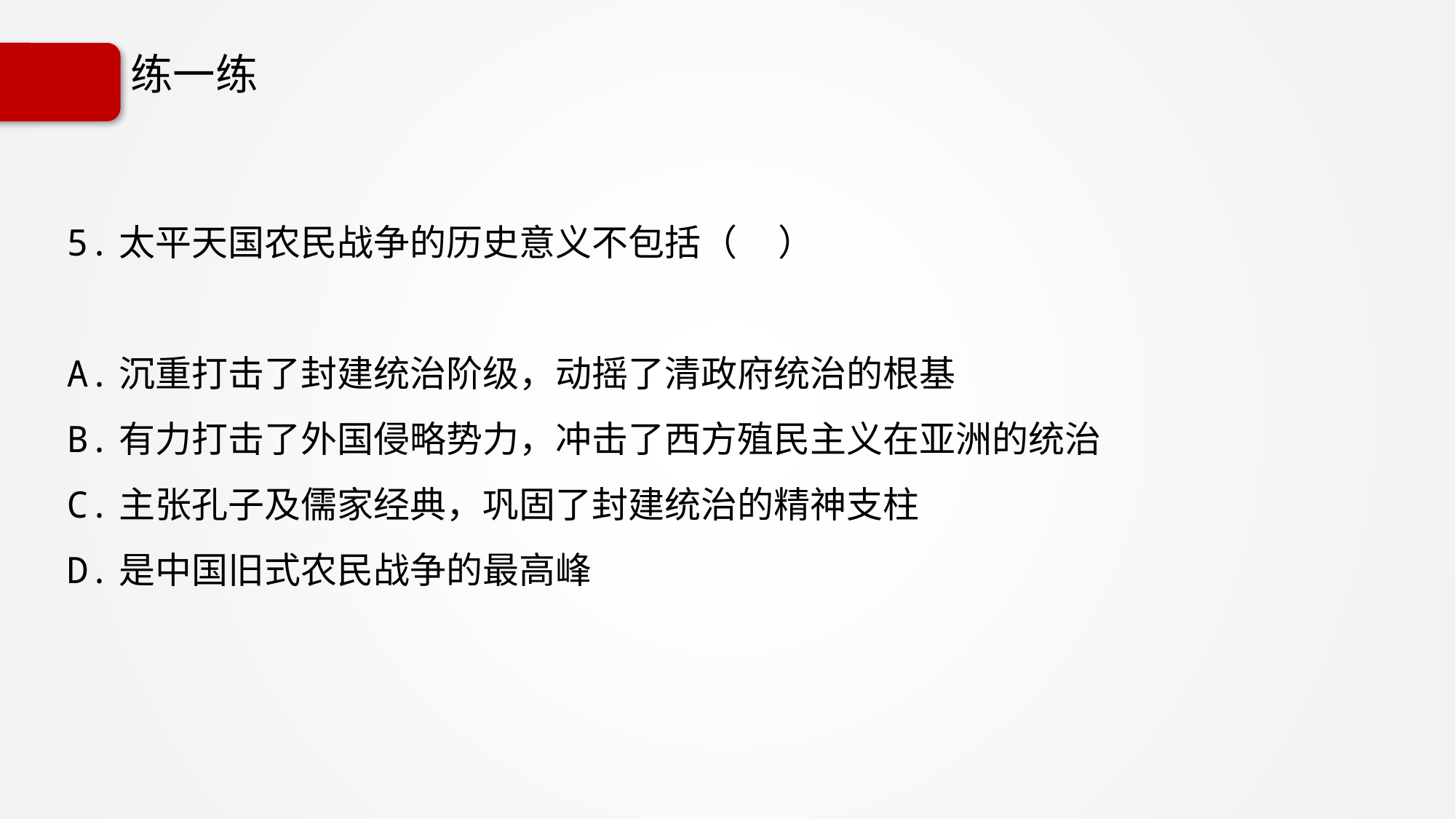

# 练一练
5.太平天国农民战争的历史意义不包括（     ）
A.沉重打击了封建统治阶级，动摇了清政府统治的根基
B.有力打击了外国侵略势力，冲击了西方殖民主义在亚洲的统治
C.主张孔子及儒家经典，巩固了封建统治的精神支柱
D.是中国旧式农民战争的最高峰